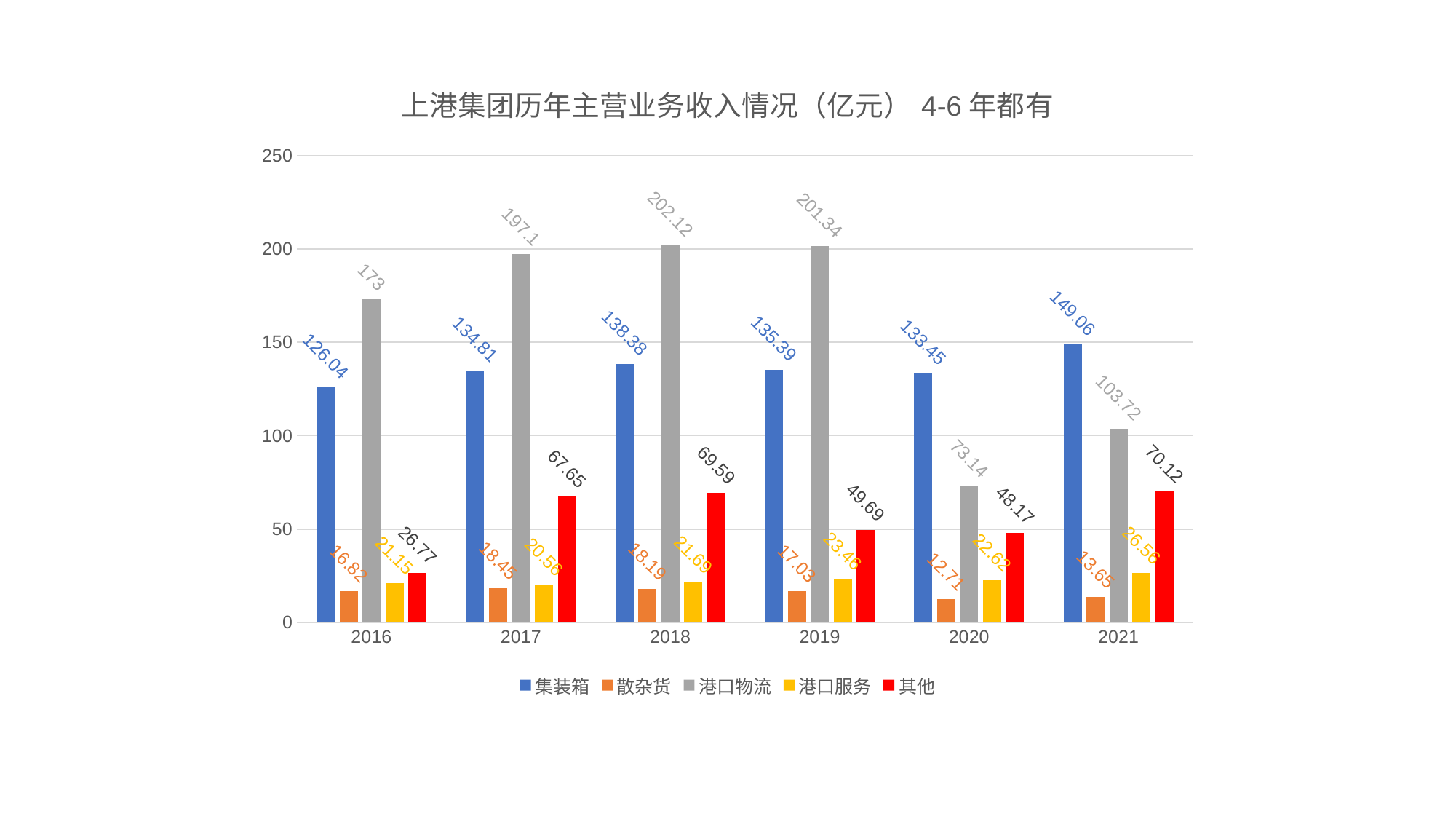

### Chart: 上港集团历年主营业务收入情况（亿元）4-6年都有

| Category | 集装箱 | 散杂货 | 港口物流 | 港口服务 | 其他 |
|---|---|---|---|---|---|
| 2016 | 126.04 | 16.82 | 173.0 | 21.15 | 26.77 |
| 2017 | 134.81 | 18.45 | 197.1 | 20.56 | 67.65 |
| 2018 | 138.38 | 18.19 | 202.12 | 21.69 | 69.59 |
| 2019 | 135.39 | 17.03 | 201.34 | 23.46 | 49.69 |
| 2020 | 133.45 | 12.71 | 73.14 | 22.62 | 48.17 |
| 2021 | 149.06 | 13.65 | 103.72 | 26.56 | 70.12 |